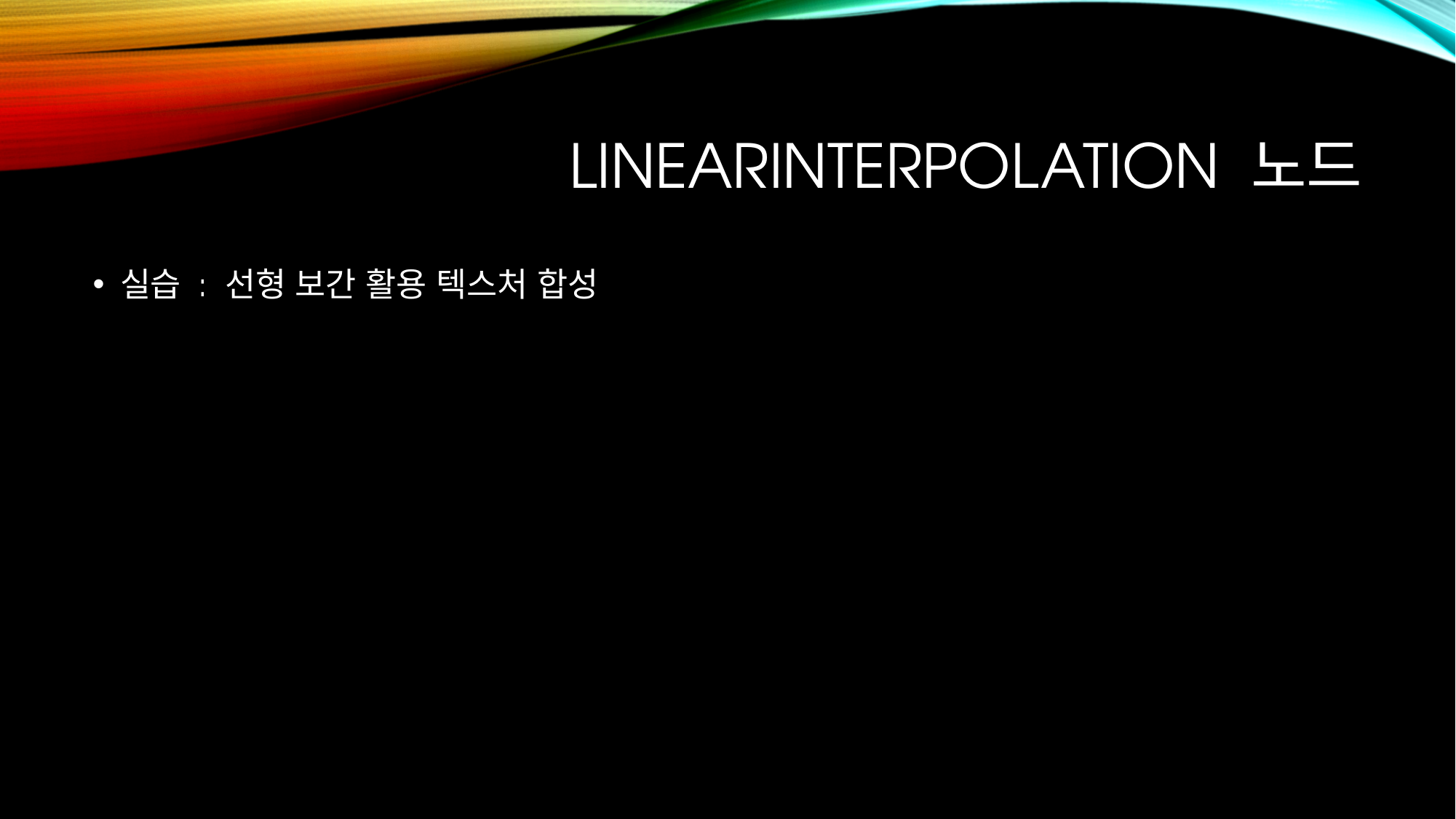

# LinearInterpolation 노드
실습 : 선형 보간 활용 텍스처 합성